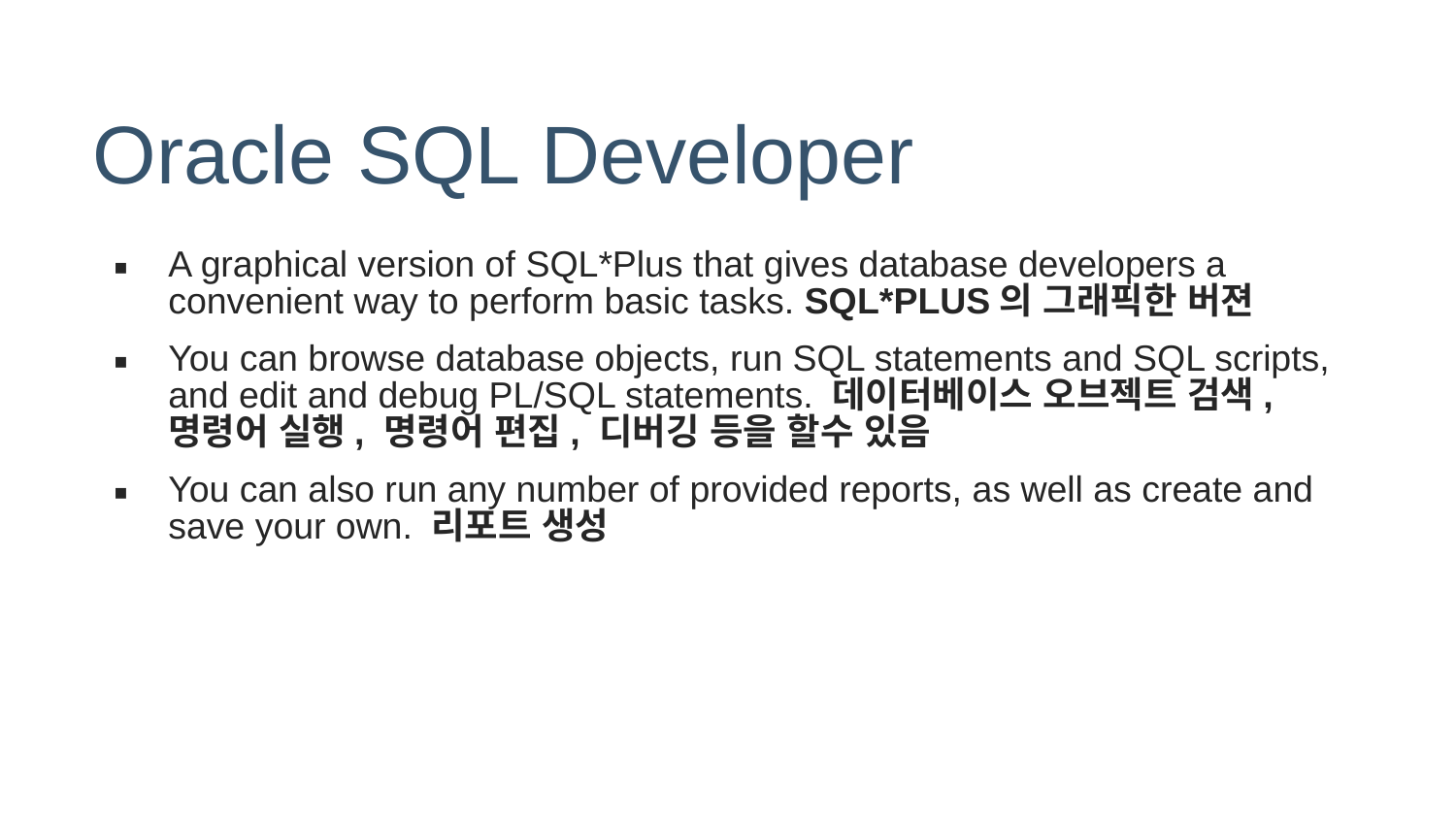

# Oracle SQL Developer
A graphical version of SQL*Plus that gives database developers a convenient way to perform basic tasks. SQL*PLUS의 그래픽한 버젼
You can browse database objects, run SQL statements and SQL scripts, and edit and debug PL/SQL statements. 데이터베이스 오브젝트 검색, 명령어 실행, 명령어 편집, 디버깅 등을 할수 있음
You can also run any number of provided reports, as well as create and save your own. 리포트 생성